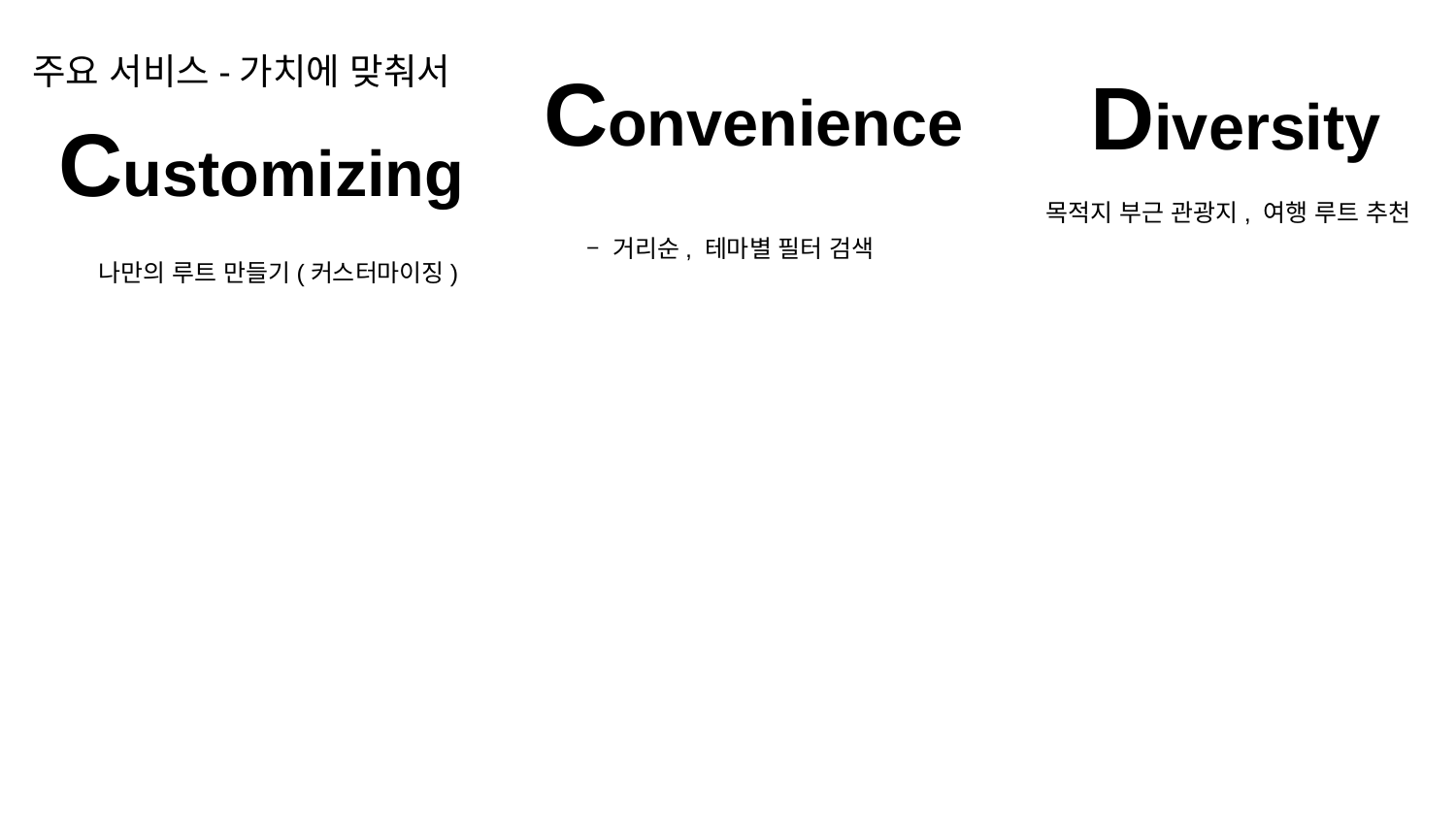

주요 서비스-가치에 맞춰서
Convenience
Diversity
Customizing
목적지 부근 관광지, 여행 루트 추천
– 거리순, 테마별 필터 검색
나만의 루트 만들기(커스터마이징)